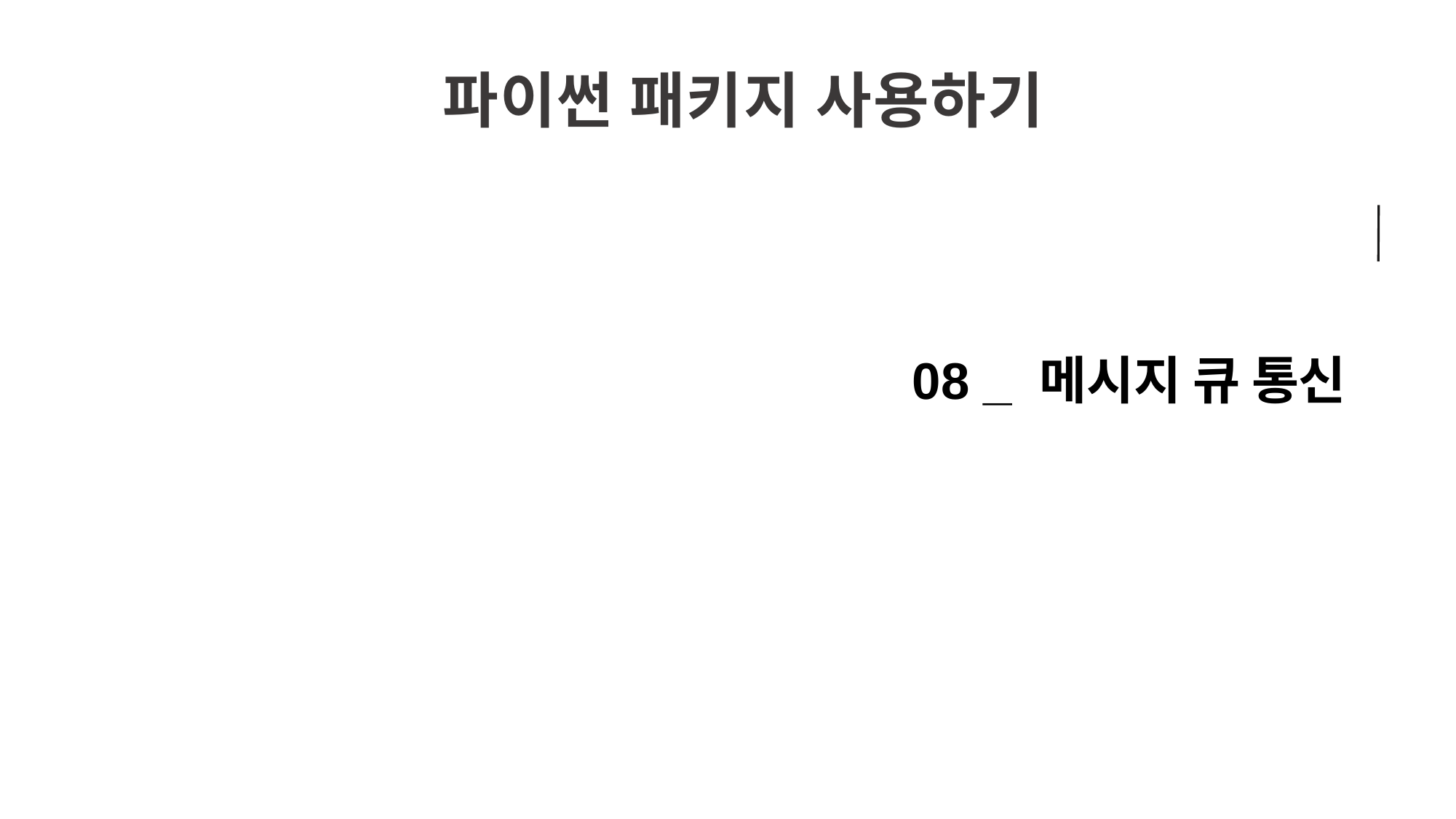

파이썬 패키지 사용하기
50
08 _ 메시지 큐 통신